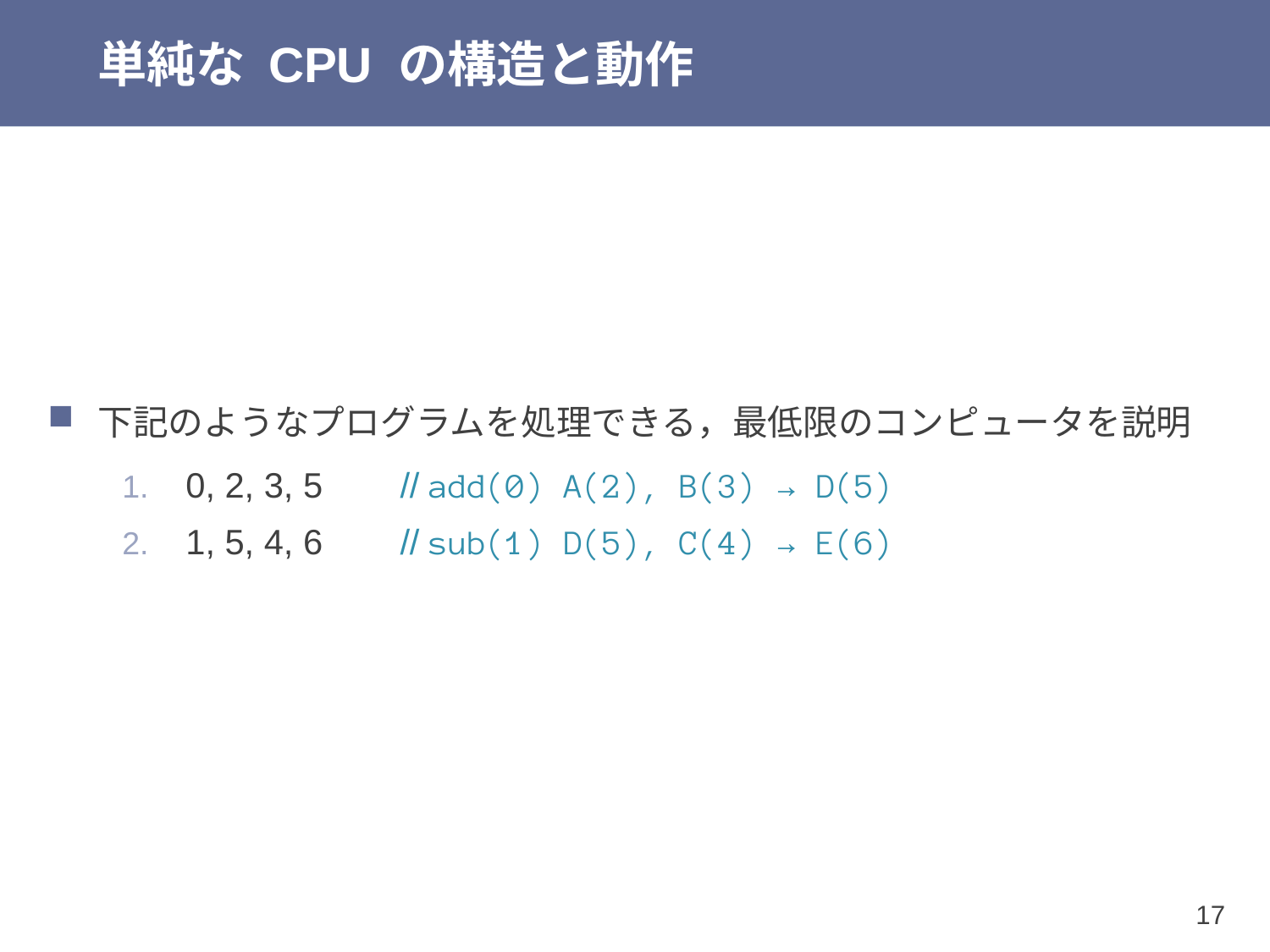

# 単純な CPU の構造と動作
下記のようなプログラムを処理できる，最低限のコンピュータを説明
0, 2, 3, 5	// add(0) A(2), B(3) → D(5)
1, 5, 4, 6	// sub(1) D(5), C(4) → E(6)